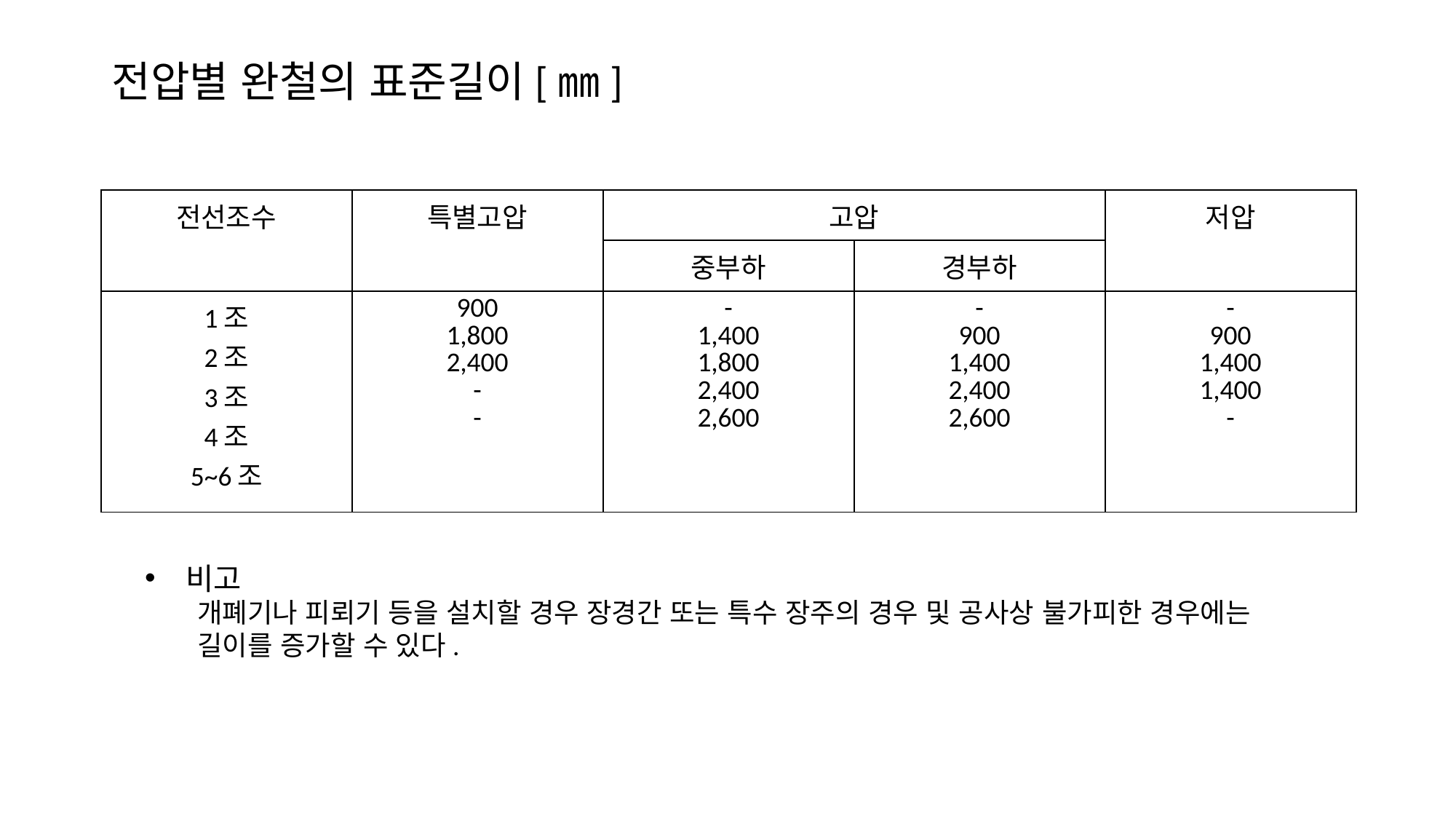

# 전압별 완철의 표준길이[㎜]
| 전선조수 | 특별고압 | 고압 |  | 저압 |
| --- | --- | --- | --- | --- |
|  |  | 중부하 | 경부하 |  |
| 1조 2조 3조 4조 5~6조 | 900 1,800 2,400 - - | - 1,400 1,800 2,400 2,600 | - 900 1,400 2,400 2,600 | - 900 1,400 1,400 - |
비고
      개폐기나 피뢰기 등을 설치할 경우 장경간 또는 특수 장주의 경우 및 공사상 불가피한 경우에는
      길이를 증가할 수 있다.